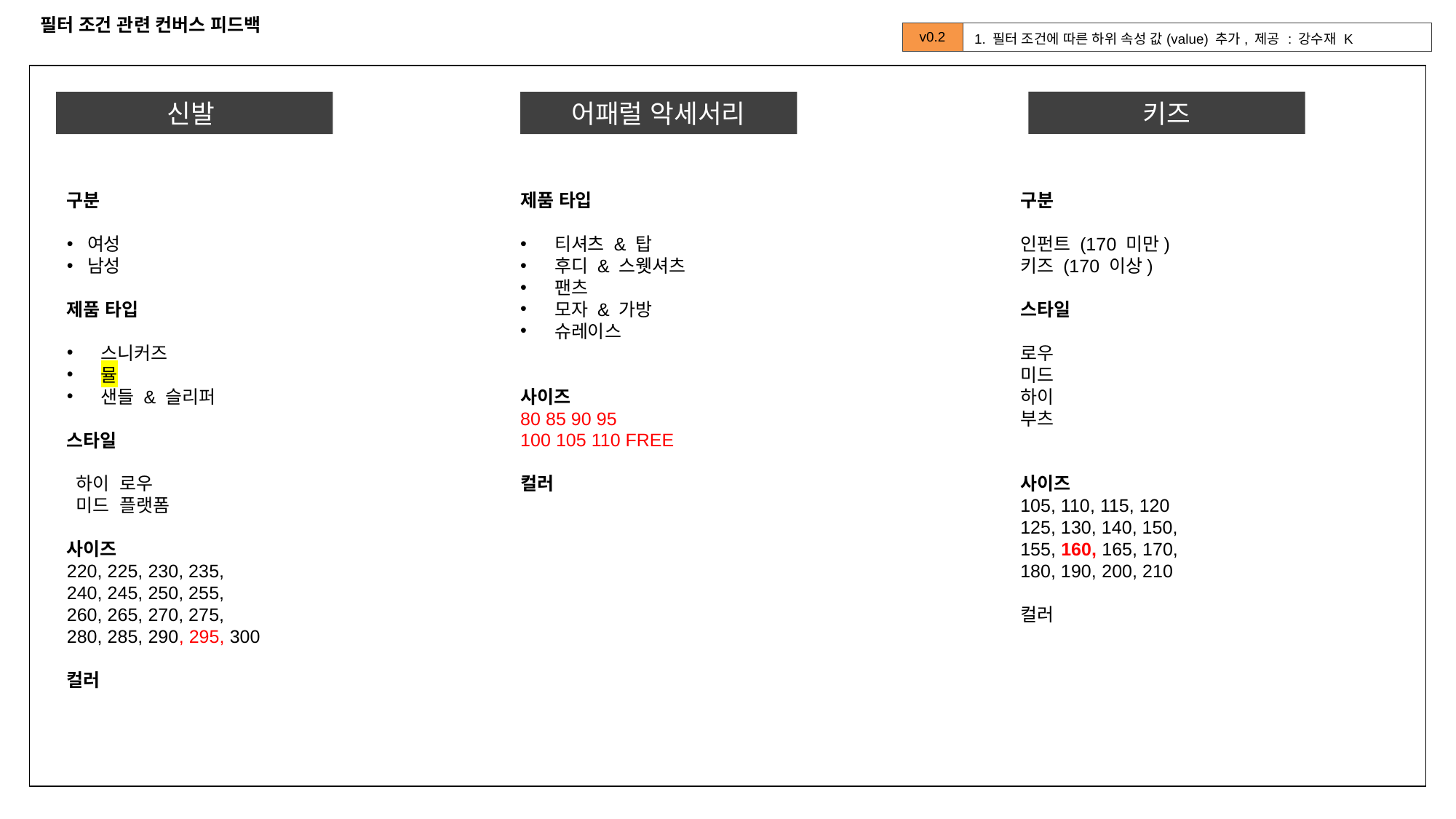

# 필터 조건 관련 컨버스 피드백
| v0.2 | 1. 필터 조건에 따른 하위 속성 값(value) 추가, 제공 : 강수재 K |
| --- | --- |

키즈
신발
어패럴 악세서리
구분

여성
남성

제품 타입

스니커즈
뮬
샌들 & 슬리퍼

스타일

 하이  로우
 미드  플랫폼

사이즈
220, 225, 230, 235,
240, 245, 250, 255,
260, 265, 270, 275,
280, 285, 290, 295, 300

컬러
제품 타입

티셔츠 & 탑
후디 & 스웻셔츠
팬츠
모자 & 가방
슈레이스

사이즈
80 85 90 95
100 105 110 FREE

컬러
구분

인펀트 (170 미만)
키즈 (170 이상)

스타일

로우
미드
하이
부츠

사이즈
105, 110, 115, 120
125, 130, 140, 150,
155, 160, 165, 170,
180, 190, 200, 210

컬러